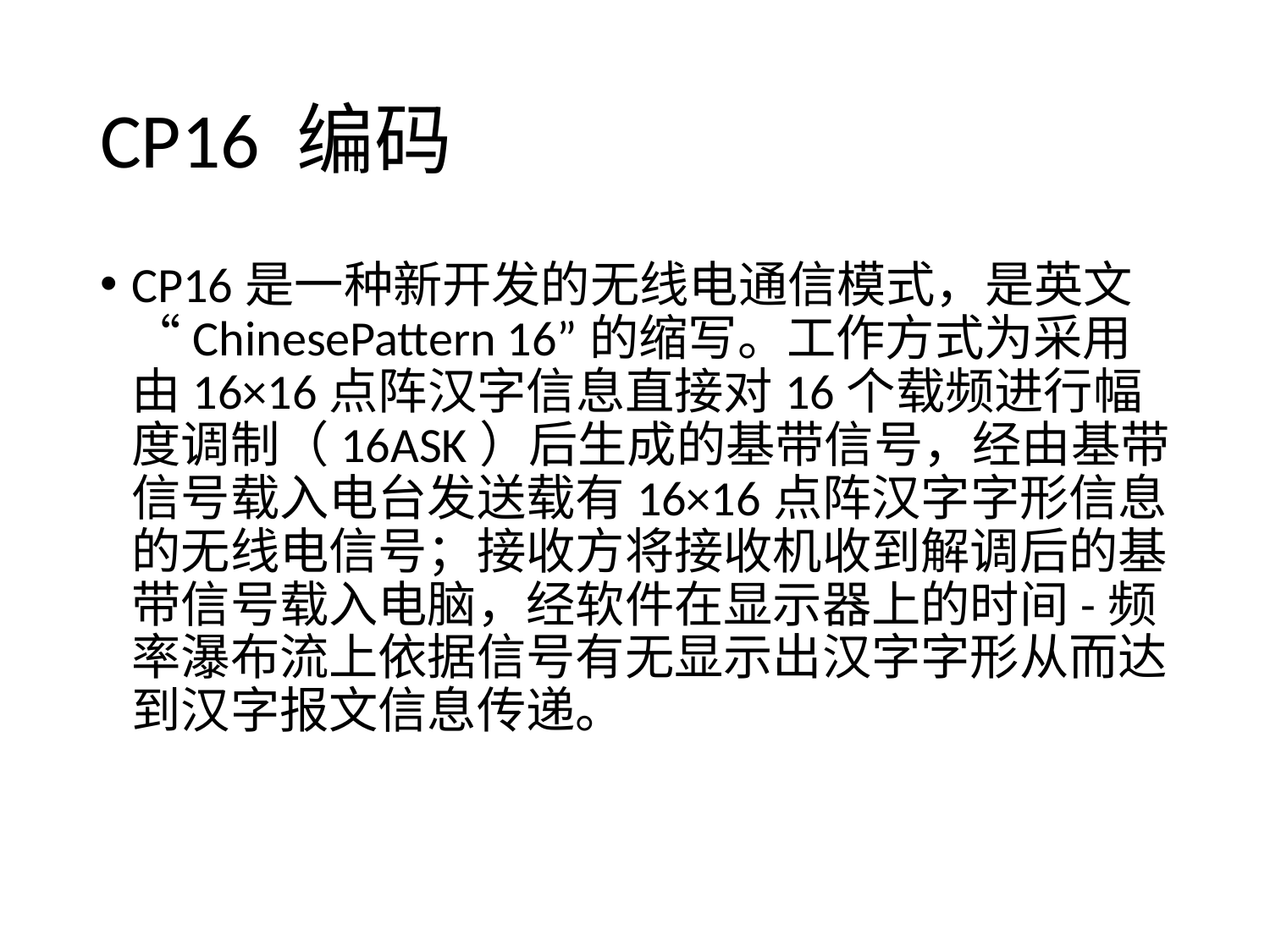

# CP16 编码
CP16是一种新开发的无线电通信模式，是英文“ChinesePattern 16”的缩写。工作方式为采用由16×16点阵汉字信息直接对16个载频进行幅度调制（16ASK）后生成的基带信号，经由基带信号载入电台发送载有16×16点阵汉字字形信息的无线电信号；接收方将接收机收到解调后的基带信号载入电脑，经软件在显示器上的时间-频率瀑布流上依据信号有无显示出汉字字形从而达到汉字报文信息传递。